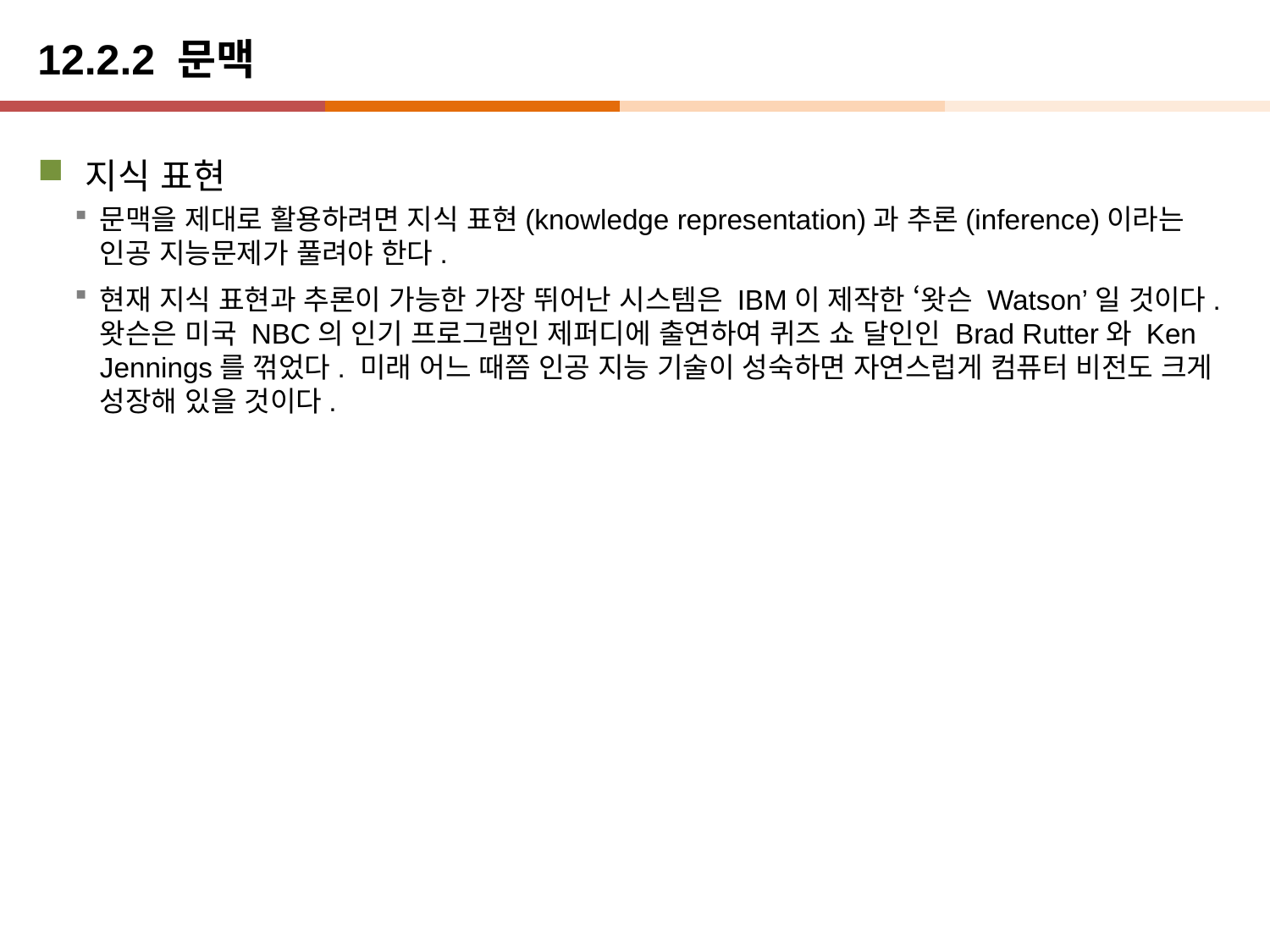

# 12.2.2 문맥
지식 표현
문맥을 제대로 활용하려면 지식 표현(knowledge representation)과 추론(inference)이라는 인공 지능문제가 풀려야 한다.
현재 지식 표현과 추론이 가능한 가장 뛰어난 시스템은 IBM이 제작한 ‘왓슨 Watson’일 것이다. 왓슨은 미국 NBC의 인기 프로그램인 제퍼디에 출연하여 퀴즈 쇼 달인인 Brad Rutter와 Ken Jennings를 꺾었다. 미래 어느 때쯤 인공 지능 기술이 성숙하면 자연스럽게 컴퓨터 비전도 크게 성장해 있을 것이다.